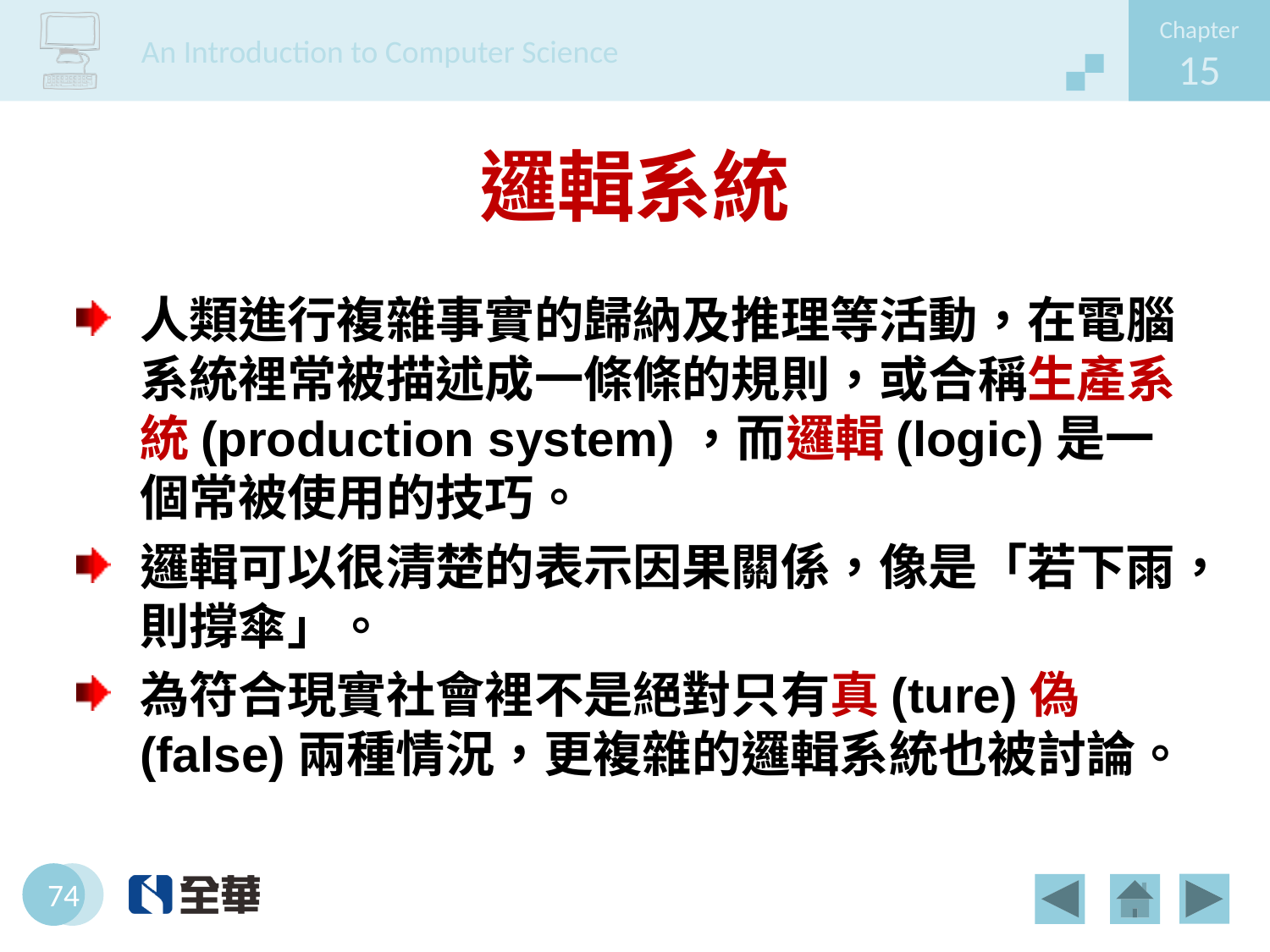

# 邏輯系統
人類進行複雜事實的歸納及推理等活動，在電腦系統裡常被描述成一條條的規則，或合稱生產系統(production system)，而邏輯(logic)是一個常被使用的技巧。
邏輯可以很清楚的表示因果關係，像是「若下雨，則撐傘」。
為符合現實社會裡不是絕對只有真(ture)偽(false)兩種情況，更複雜的邏輯系統也被討論。